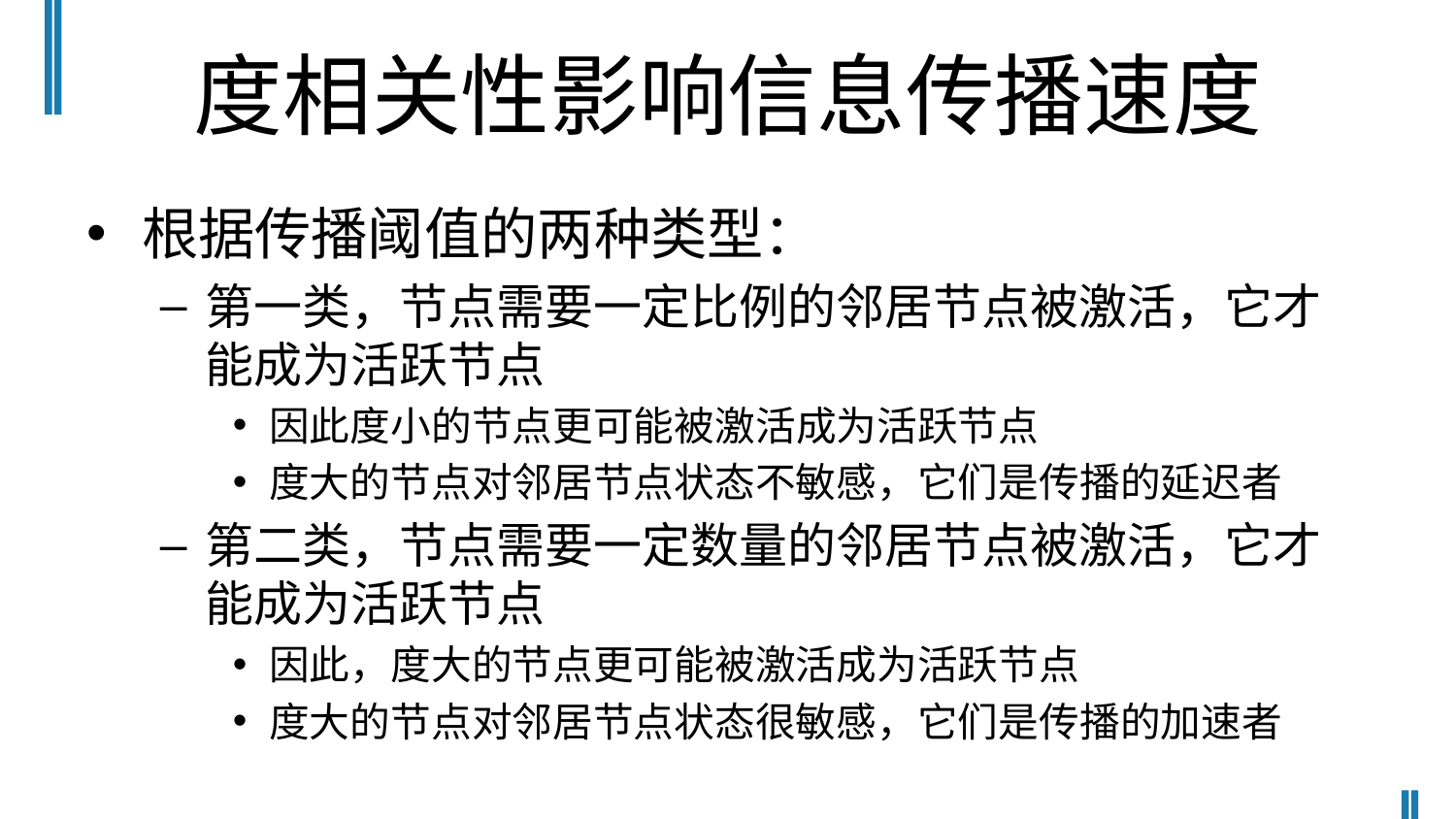

# 度相关性影响信息传播速度
根据传播阈值的两种类型：
第一类，节点需要一定比例的邻居节点被激活，它才能成为活跃节点
因此度小的节点更可能被激活成为活跃节点
度大的节点对邻居节点状态不敏感，它们是传播的延迟者
第二类，节点需要一定数量的邻居节点被激活，它才能成为活跃节点
因此，度大的节点更可能被激活成为活跃节点
度大的节点对邻居节点状态很敏感，它们是传播的加速者